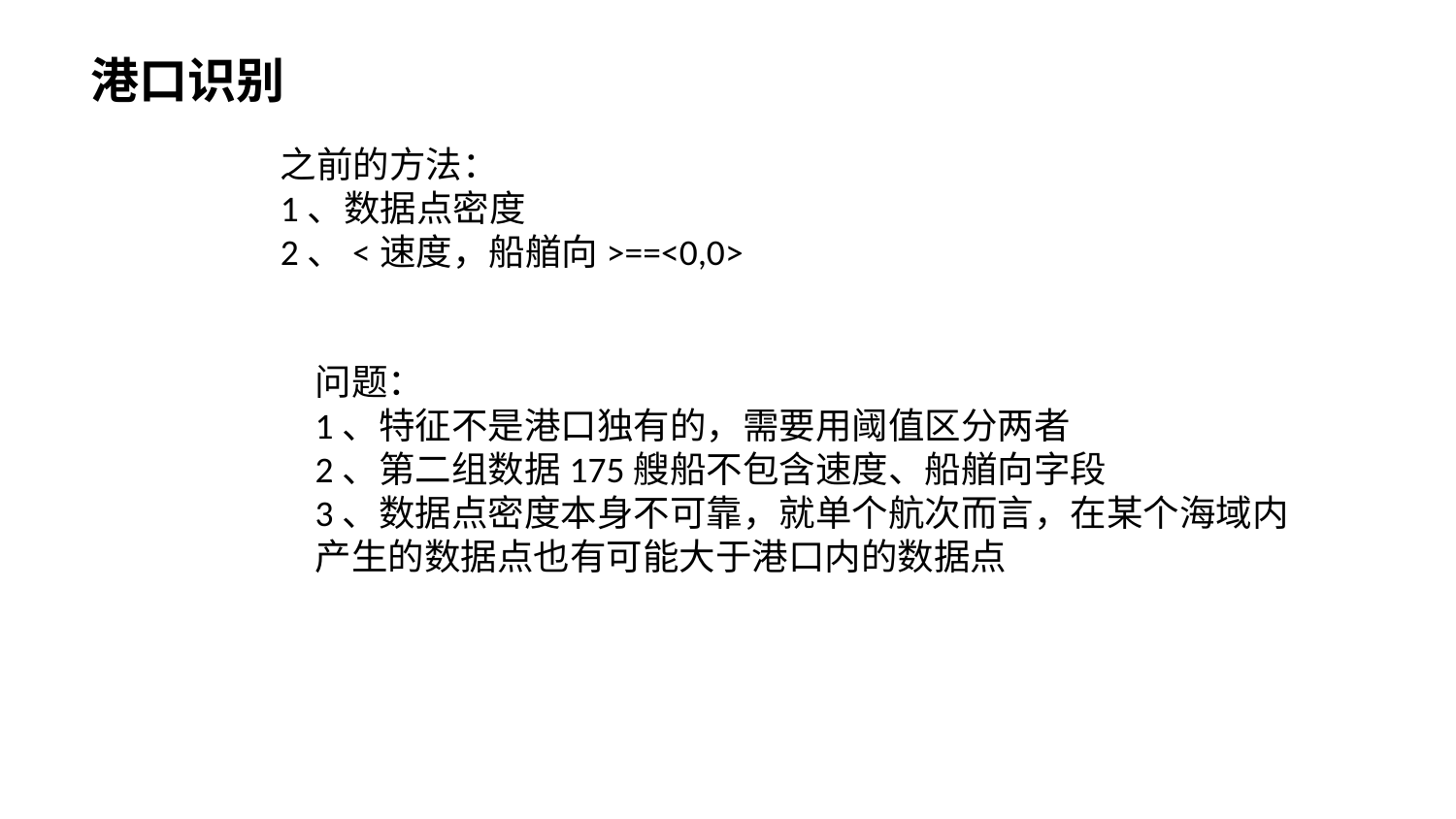

港口识别
之前的方法：
1、数据点密度
2、<速度，船艏向>==<0,0>
问题：
1、特征不是港口独有的，需要用阈值区分两者
2、第二组数据175艘船不包含速度、船艏向字段
3、数据点密度本身不可靠，就单个航次而言，在某个海域内产生的数据点也有可能大于港口内的数据点